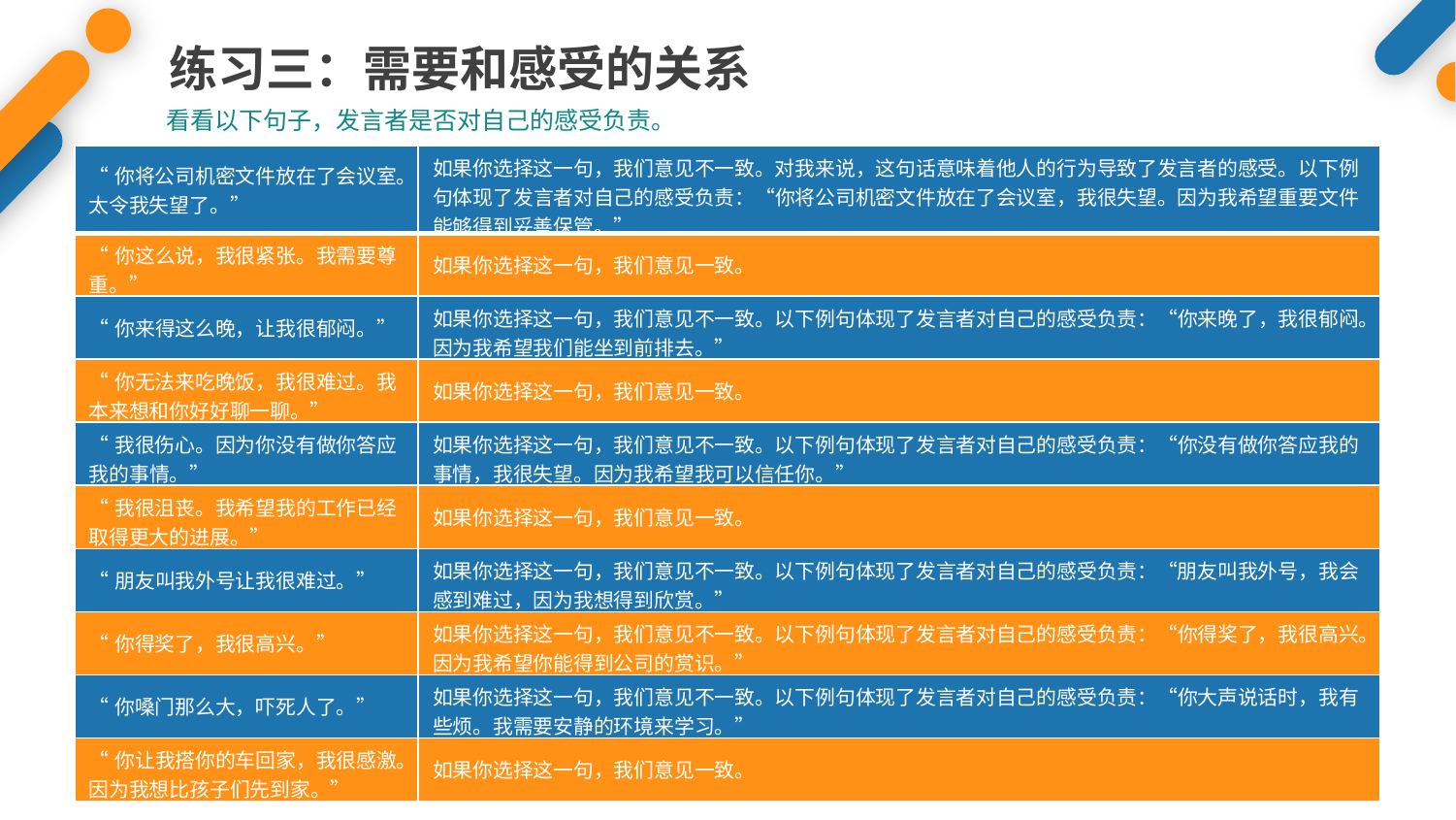

练习三：需要和感受的关系
看看以下句子，发言者是否对自己的感受负责。
| “你将公司机密文件放在了会议室。太令我失望了。” | 如果你选择这一句，我们意见不一致。对我来说，这句话意味着他人的行为导致了发言者的感受。以下例句体现了发言者对自己的感受负责：“你将公司机密文件放在了会议室，我很失望。因为我希望重要文件能够得到妥善保管。” |
| --- | --- |
| “你这么说，我很紧张。我需要尊重。” | 如果你选择这一句，我们意见一致。 |
| “你来得这么晚，让我很郁闷。” | 如果你选择这一句，我们意见不一致。以下例句体现了发言者对自己的感受负责：“你来晚了，我很郁闷。因为我希望我们能坐到前排去。” |
| “你无法来吃晚饭，我很难过。我本来想和你好好聊一聊。” | 如果你选择这一句，我们意见一致。 |
| “我很伤心。因为你没有做你答应我的事情。” | 如果你选择这一句，我们意见不一致。以下例句体现了发言者对自己的感受负责：“你没有做你答应我的事情，我很失望。因为我希望我可以信任你。” |
| “我很沮丧。我希望我的工作已经取得更大的进展。” | 如果你选择这一句，我们意见一致。 |
| “朋友叫我外号让我很难过。” | 如果你选择这一句，我们意见不一致。以下例句体现了发言者对自己的感受负责：“朋友叫我外号，我会感到难过，因为我想得到欣赏。” |
| “你得奖了，我很高兴。” | 如果你选择这一句，我们意见不一致。以下例句体现了发言者对自己的感受负责：“你得奖了，我很高兴。因为我希望你能得到公司的赏识。” |
| “你嗓门那么大，吓死人了。” | 如果你选择这一句，我们意见不一致。以下例句体现了发言者对自己的感受负责：“你大声说话时，我有些烦。我需要安静的环境来学习。” |
| “你让我搭你的车回家，我很感激。因为我想比孩子们先到家。” | 如果你选择这一句，我们意见一致。 |